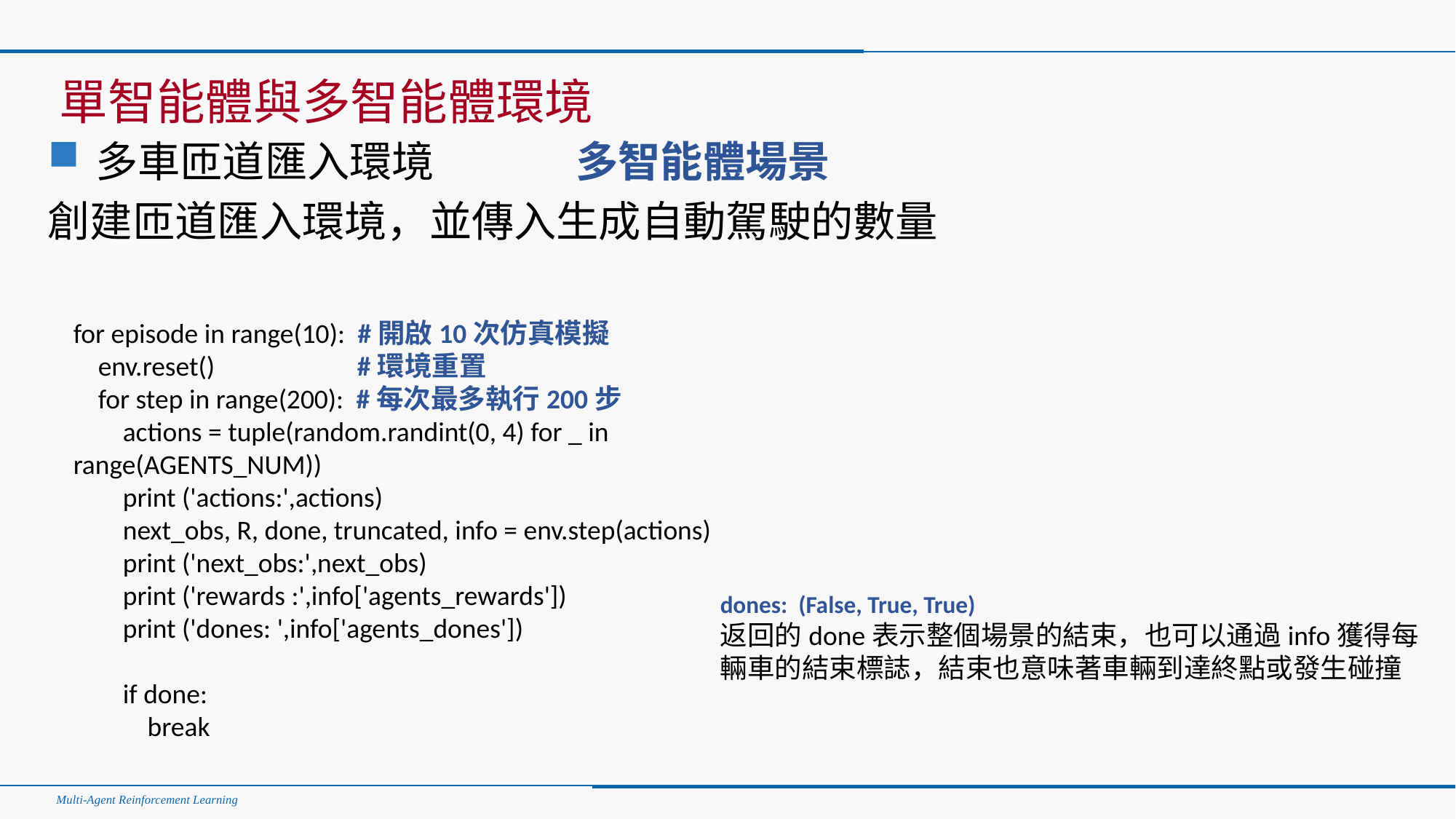

#
單智能體與多智能體環境
多車匝道匯入環境
創建匝道匯入環境，並傳入生成自動駕駛的數量
多智能體場景
for episode in range(10):  #開啟10次仿真模擬
    env.reset()                       #環境重置
    for step in range(200):  #每次最多執行200步
        actions = tuple(random.randint(0, 4) for _ in range(AGENTS_NUM))
        print ('actions:',actions)
        next_obs, R, done, truncated, info = env.step(actions)
        print ('next_obs:',next_obs)
        print ('rewards :',info['agents_rewards'])
        print ('dones: ',info['agents_dones'])

        if done:
            break
dones:  (False, True, True)
返回的done表示整個場景的結束，也可以通過info獲得每輛車的結束標誌，結束也意味著車輛到達終點或發生碰撞
28